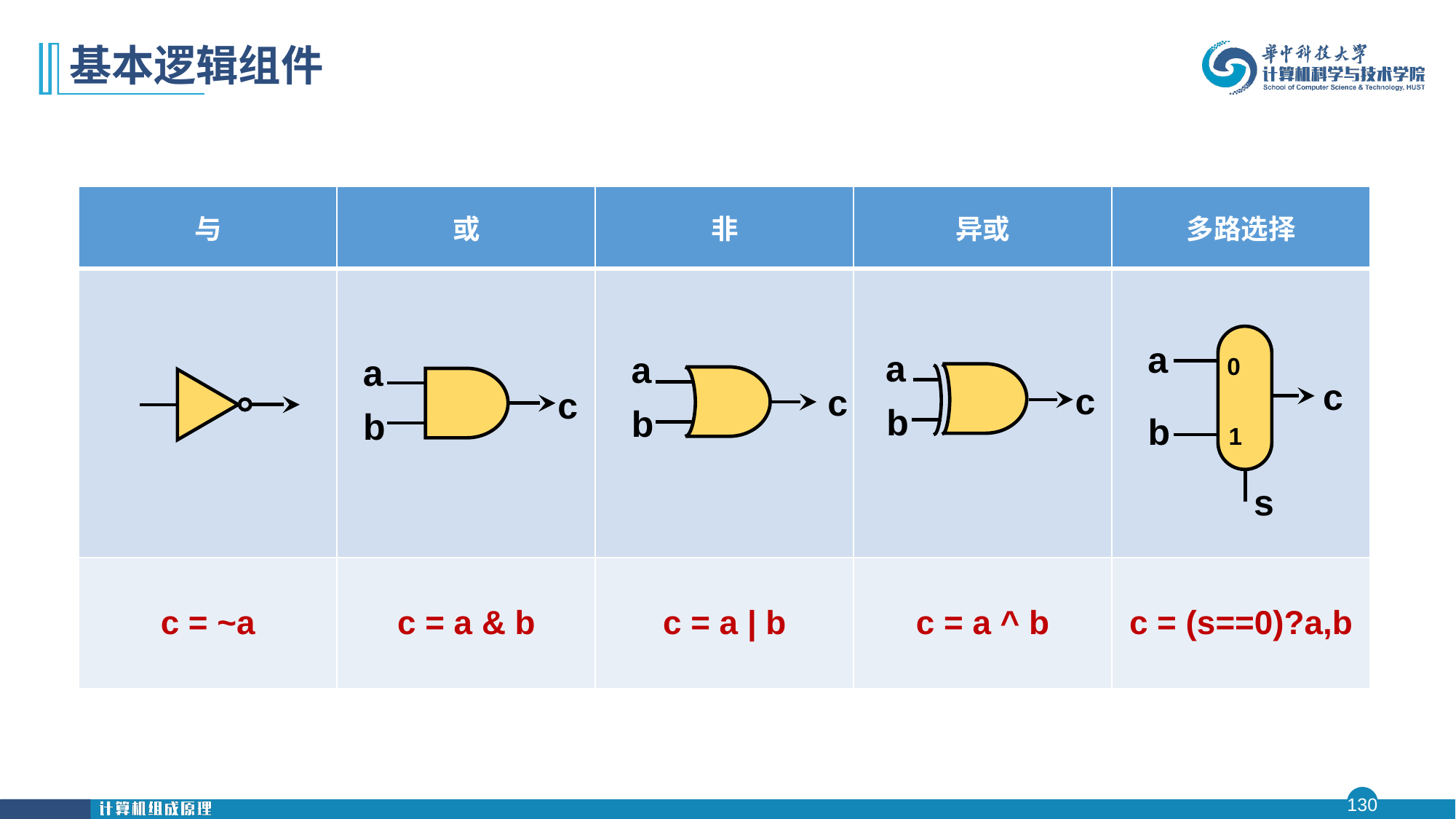

# 基本逻辑组件
| 与 | 或 | 非 | 异或 | 多路选择 |
| --- | --- | --- | --- | --- |
|  |  |  |  |  |
| c = ~a | c = a & b | c = a | b | c = a ^ b | c = (s==0)?a,b |

a
0
c
b
1
s
a

c
b
a

c
b
a

c
b